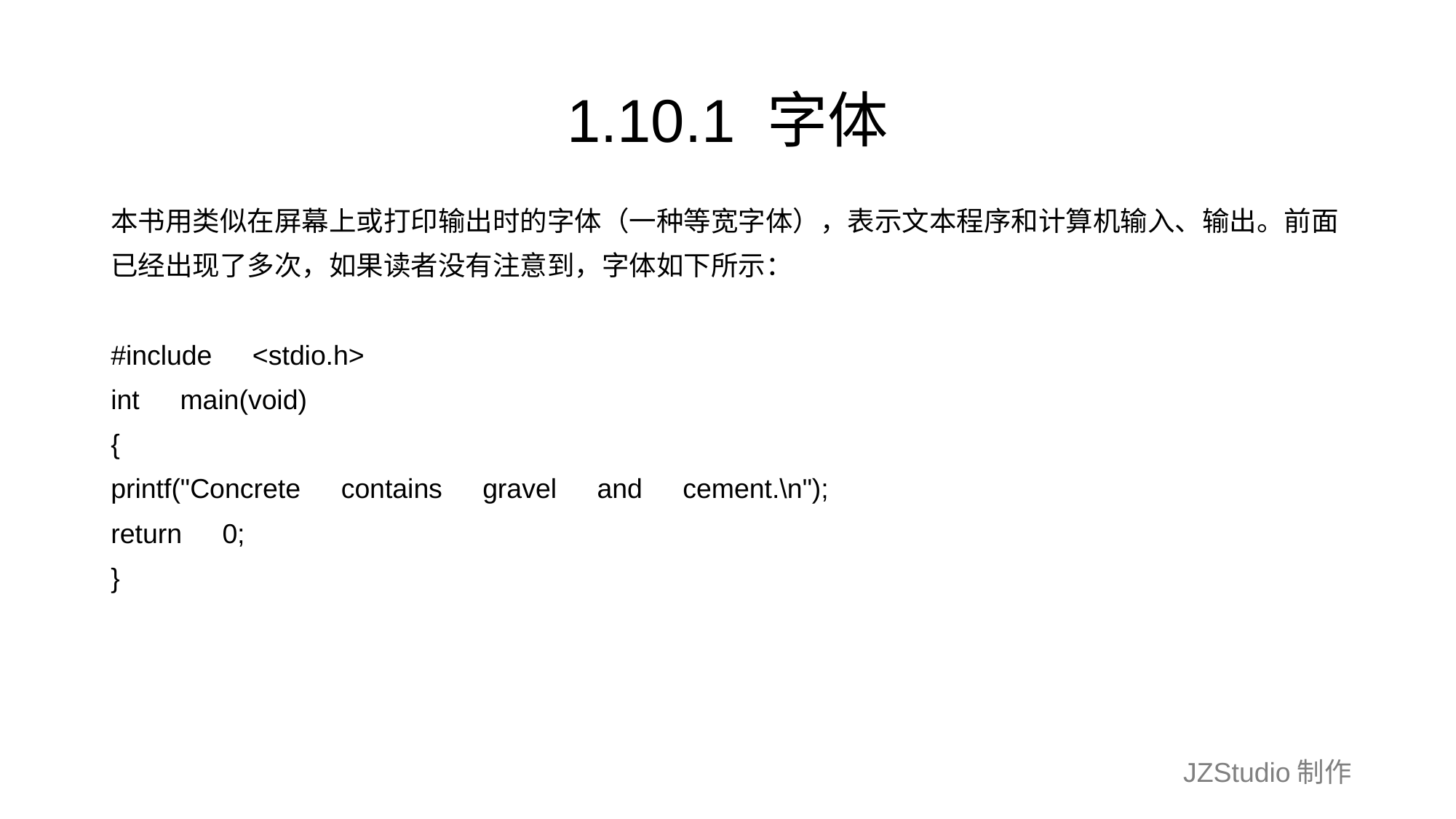

# 1.10.1 字体
本书用类似在屏幕上或打印输出时的字体（一种等宽字体），表示文本程序和计算机输入、输出。前面
已经出现了多次，如果读者没有注意到，字体如下所示：

#include　<stdio.h>
int　main(void)
{
printf("Concrete　contains　gravel　and　cement.\n");
return　0;
}